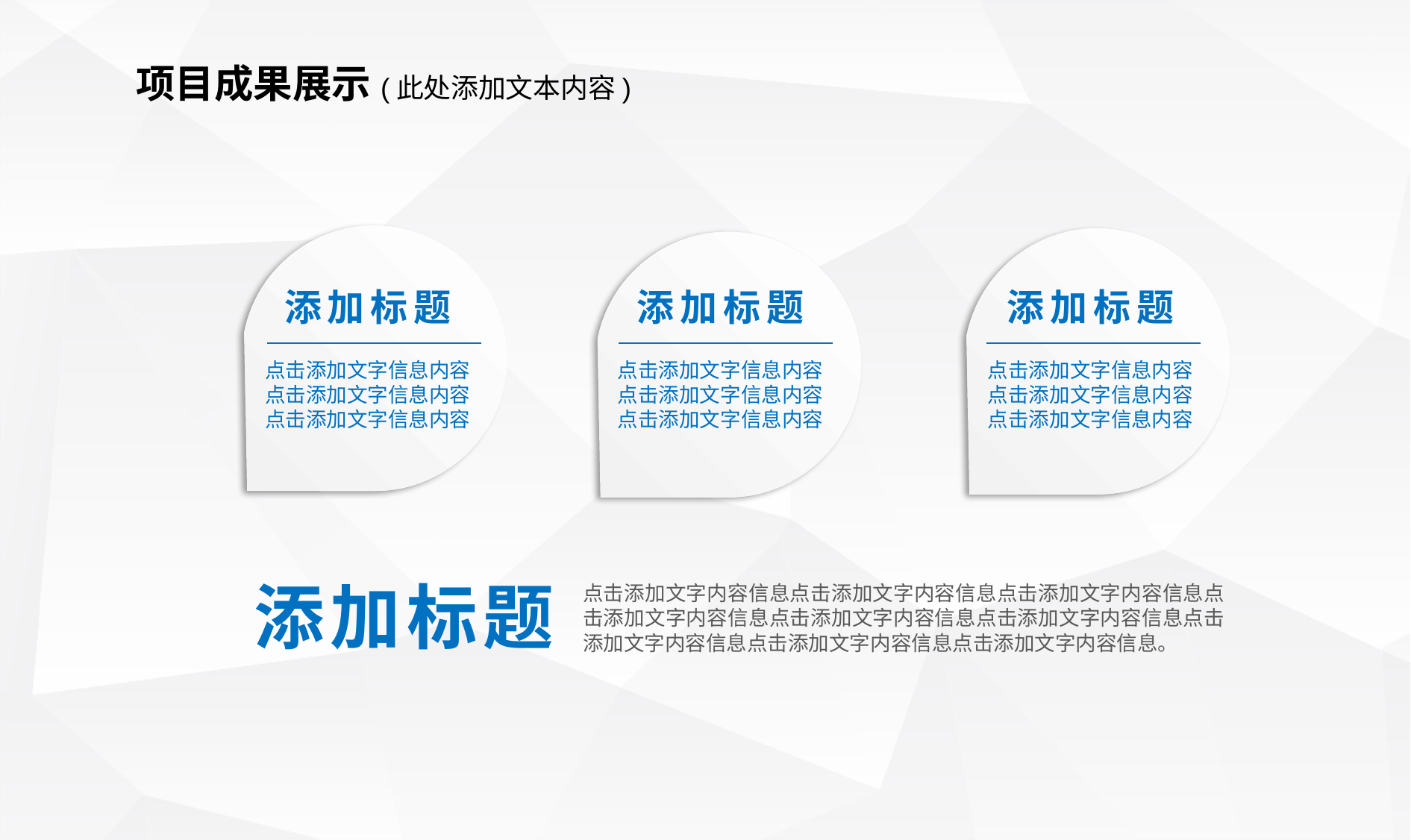

项目成果展示(此处添加文本内容)

添加标题
点击添加文字信息内容
点击添加文字信息内容
点击添加文字信息内容

添加标题
点击添加文字信息内容
点击添加文字信息内容
点击添加文字信息内容

添加标题
点击添加文字信息内容
点击添加文字信息内容
点击添加文字信息内容
添加标题
点击添加文字内容信息点击添加文字内容信息点击添加文字内容信息点击添加文字内容信息点击添加文字内容信息点击添加文字内容信息点击添加文字内容信息点击添加文字内容信息点击添加文字内容信息。